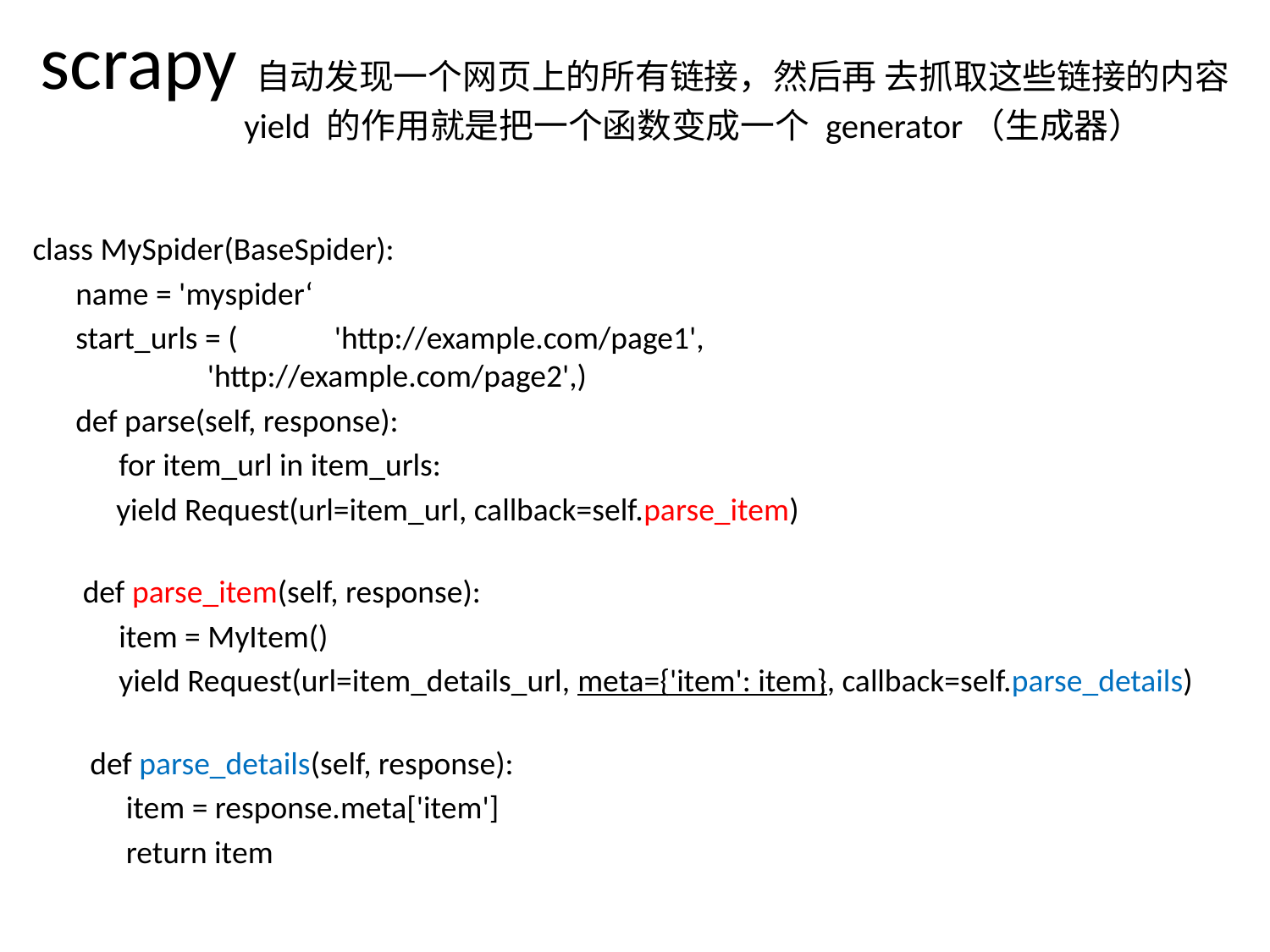

# scrapy自动发现一个网页上的所有链接，然后再 去抓取这些链接的内容 yield 的作用就是把一个函数变成一个 generator（生成器）
class MySpider(BaseSpider):
      name = 'myspider‘
      start_urls = (	'http://example.com/page1',						'http://example.com/page2',)
      def parse(self, response):
            for item_url in item_urls:
	     yield Request(url=item_url, callback=self.parse_item)
       def parse_item(self, response):
            item = MyItem()
            yield Request(url=item_details_url, meta={'item': item}, callback=self.parse_details)
        def parse_details(self, response):
             item = response.meta['item']
             return item